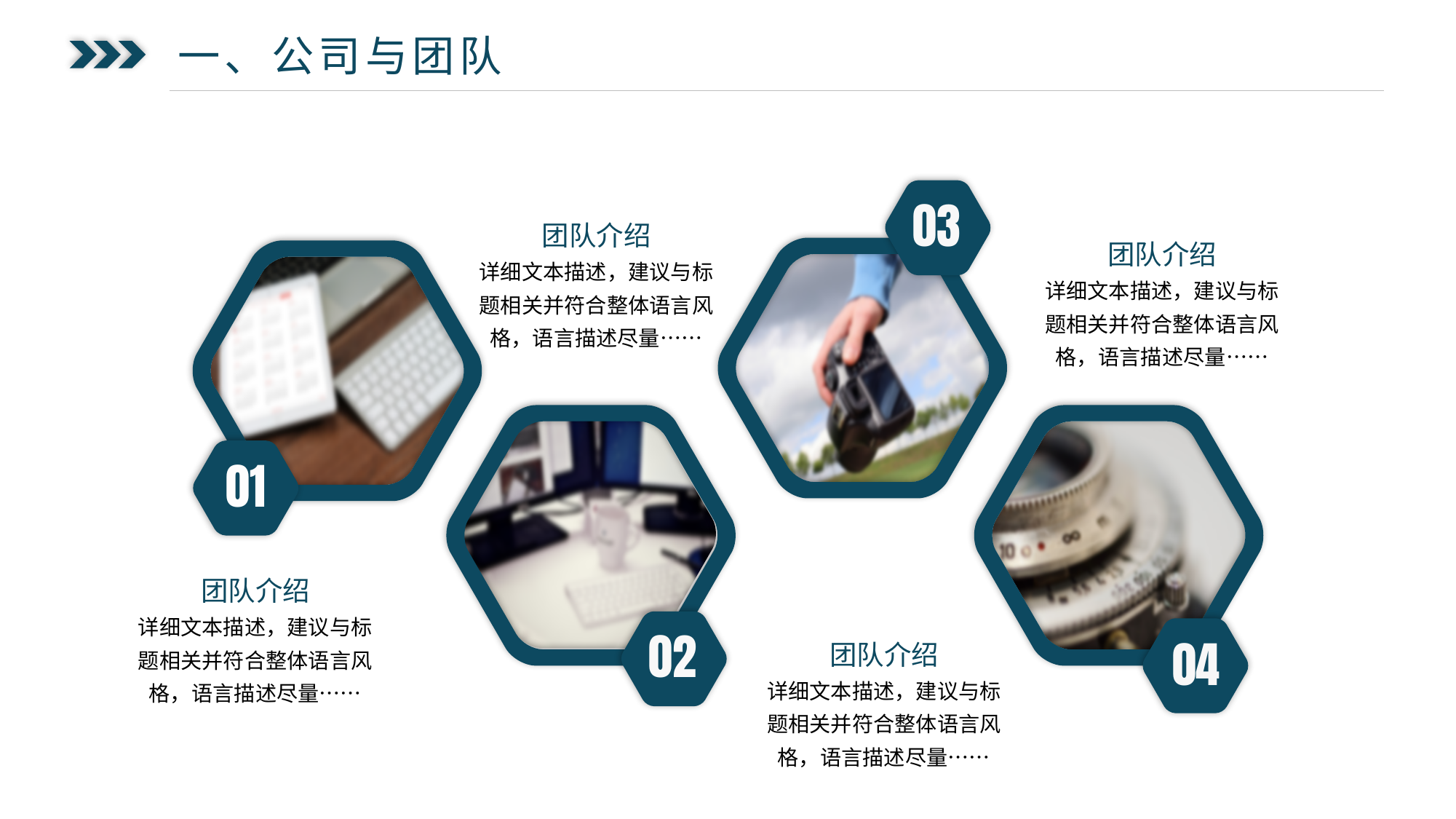

一、公司与团队

03
团队介绍
详细文本描述，建议与标题相关并符合整体语言风格，语言描述尽量……
团队介绍
详细文本描述，建议与标题相关并符合整体语言风格，语言描述尽量……

01
团队介绍
详细文本描述，建议与标题相关并符合整体语言风格，语言描述尽量……

02

04
团队介绍
详细文本描述，建议与标题相关并符合整体语言风格，语言描述尽量……